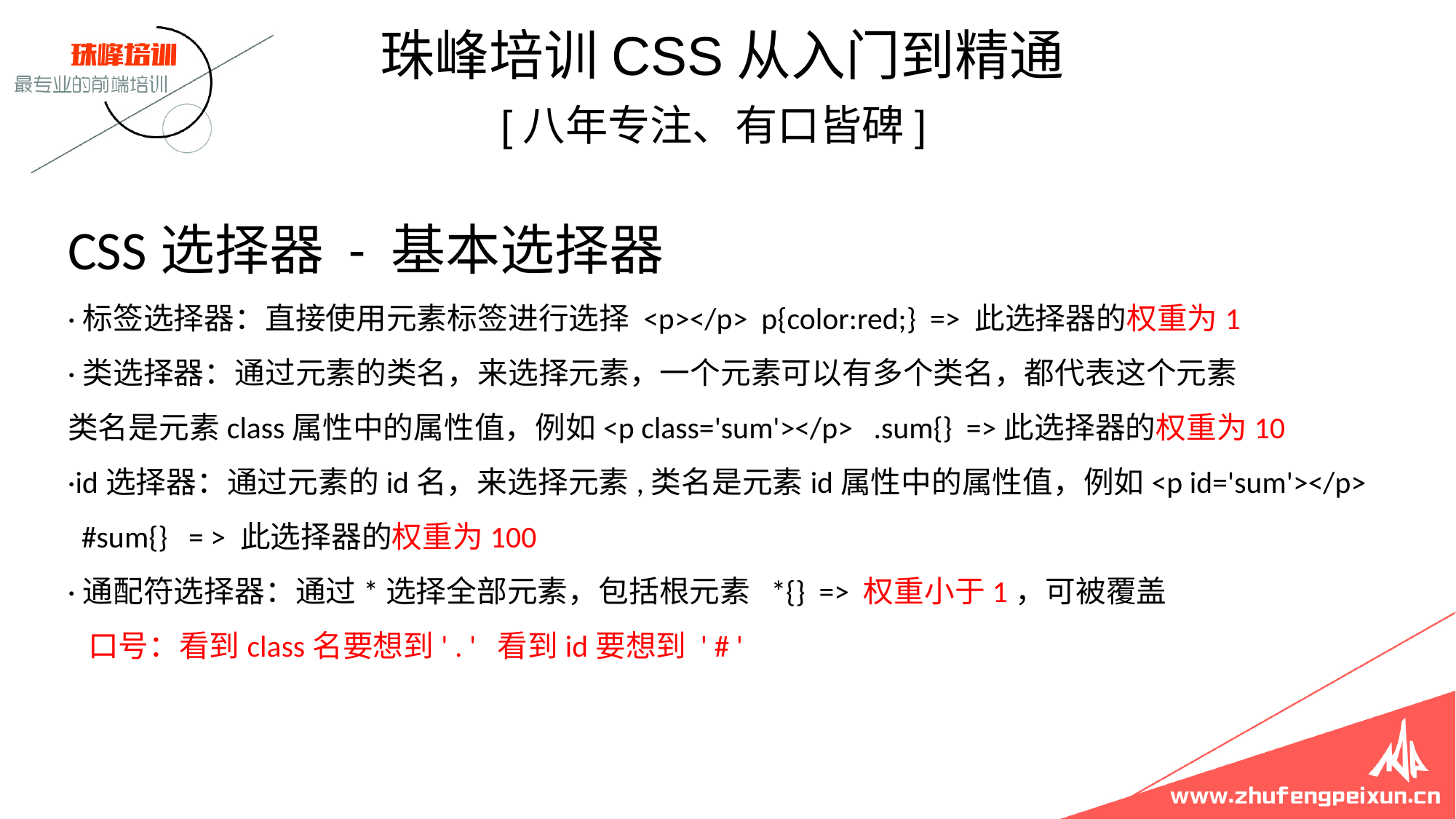

珠峰培训CSS从入门到精通
        [八年专注、有口皆碑]
# CSS选择器 - 基本选择器 ·标签选择器：直接使用元素标签进行选择 <p></p>  p{color:red;}  => 此选择器的权重为1 ·类选择器：通过元素的类名，来选择元素，一个元素可以有多个类名，都代表这个元素 类名是元素class属性中的属性值，例如<p class='sum'></p>   .sum{}  =>此选择器的权重为10 ·id选择器：通过元素的id名，来选择元素,类名是元素id属性中的属性值，例如<p id='sum'></p>    #sum{}   = > 此选择器的权重为100 ·通配符选择器：通过*选择全部元素，包括根元素  *{}  => 权重小于1，可被覆盖 口号：看到class名要想到' . '  看到id要想到 ' # '